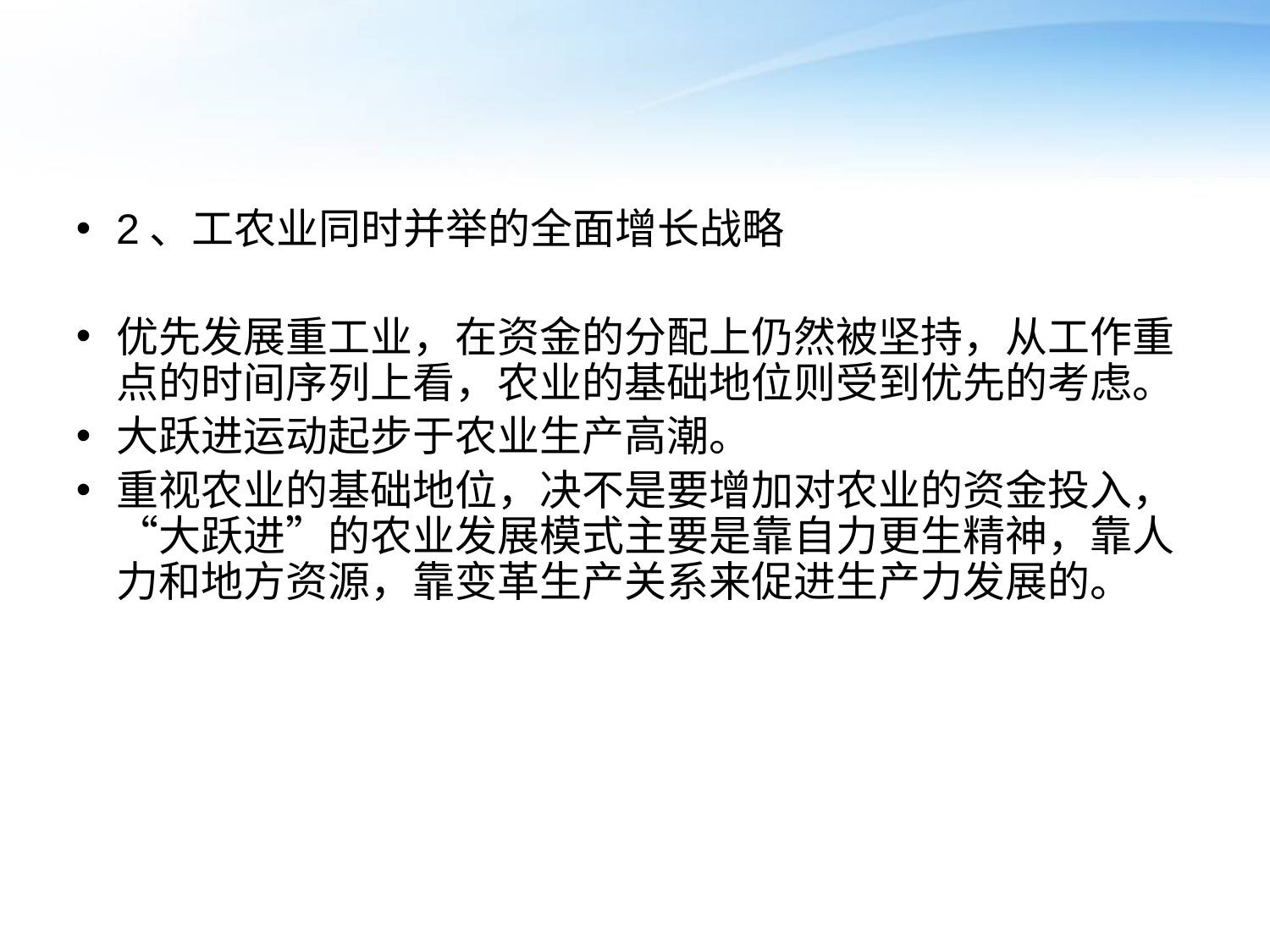

#
2、工农业同时并举的全面增长战略

优先发展重工业，在资金的分配上仍然被坚持，从工作重点的时间序列上看，农业的基础地位则受到优先的考虑。
大跃进运动起步于农业生产高潮。
重视农业的基础地位，决不是要增加对农业的资金投入，“大跃进”的农业发展模式主要是靠自力更生精神，靠人力和地方资源，靠变革生产关系来促进生产力发展的。